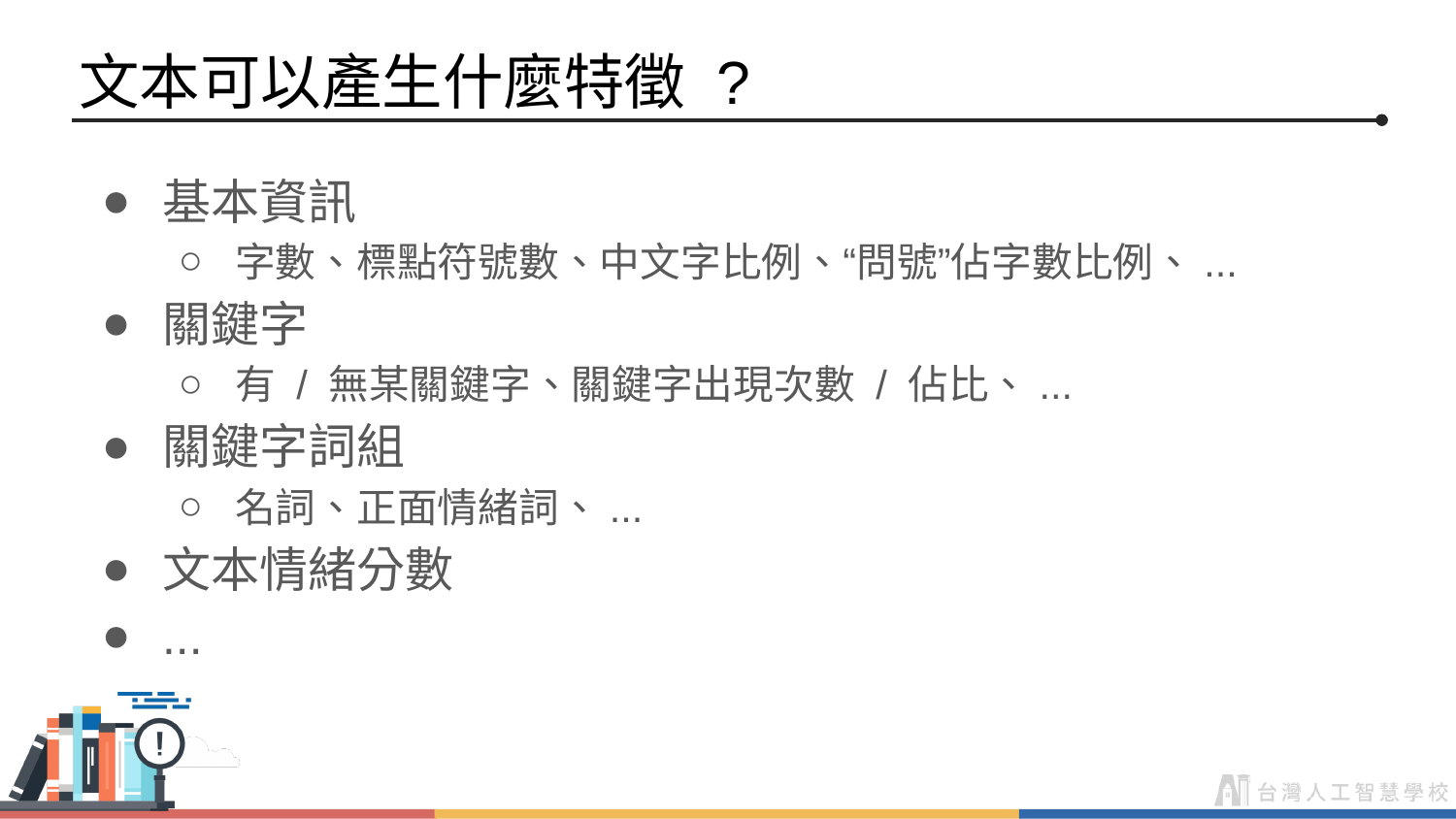

# 文本可以產生什麼特徵 ?
基本資訊
字數、標點符號數、中文字比例、“問號”佔字數比例、...
關鍵字
有 / 無某關鍵字、關鍵字出現次數 / 佔比、...
關鍵字詞組
名詞、正面情緒詞、...
文本情緒分數
...